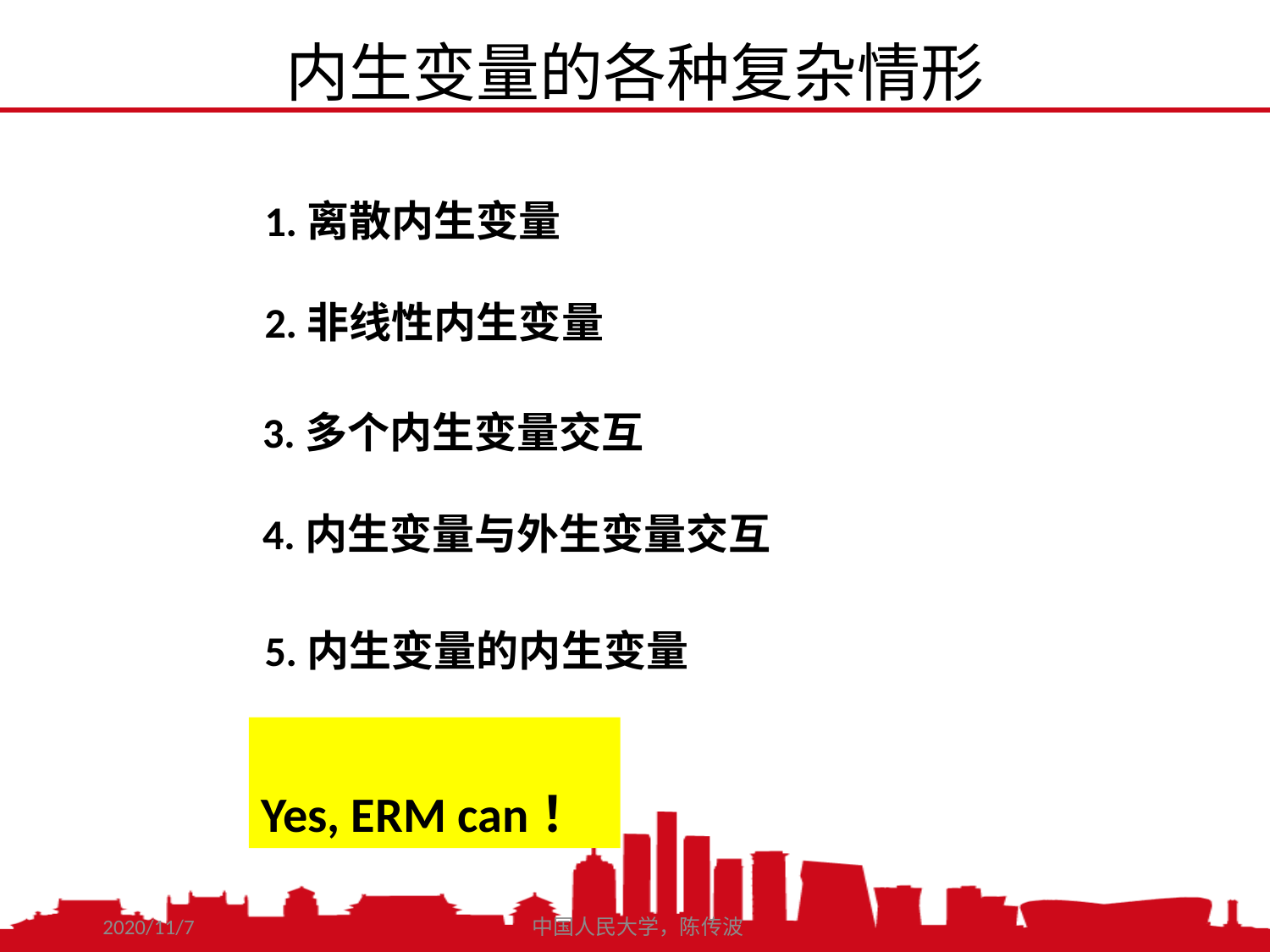

内生变量的各种复杂情形
1.离散内生变量
2.非线性内生变量
3.多个内生变量交互
4.内生变量与外生变量交互
5.内生变量的内生变量
Yes, ERM can！
2020/11/7
中国人民大学，陈传波